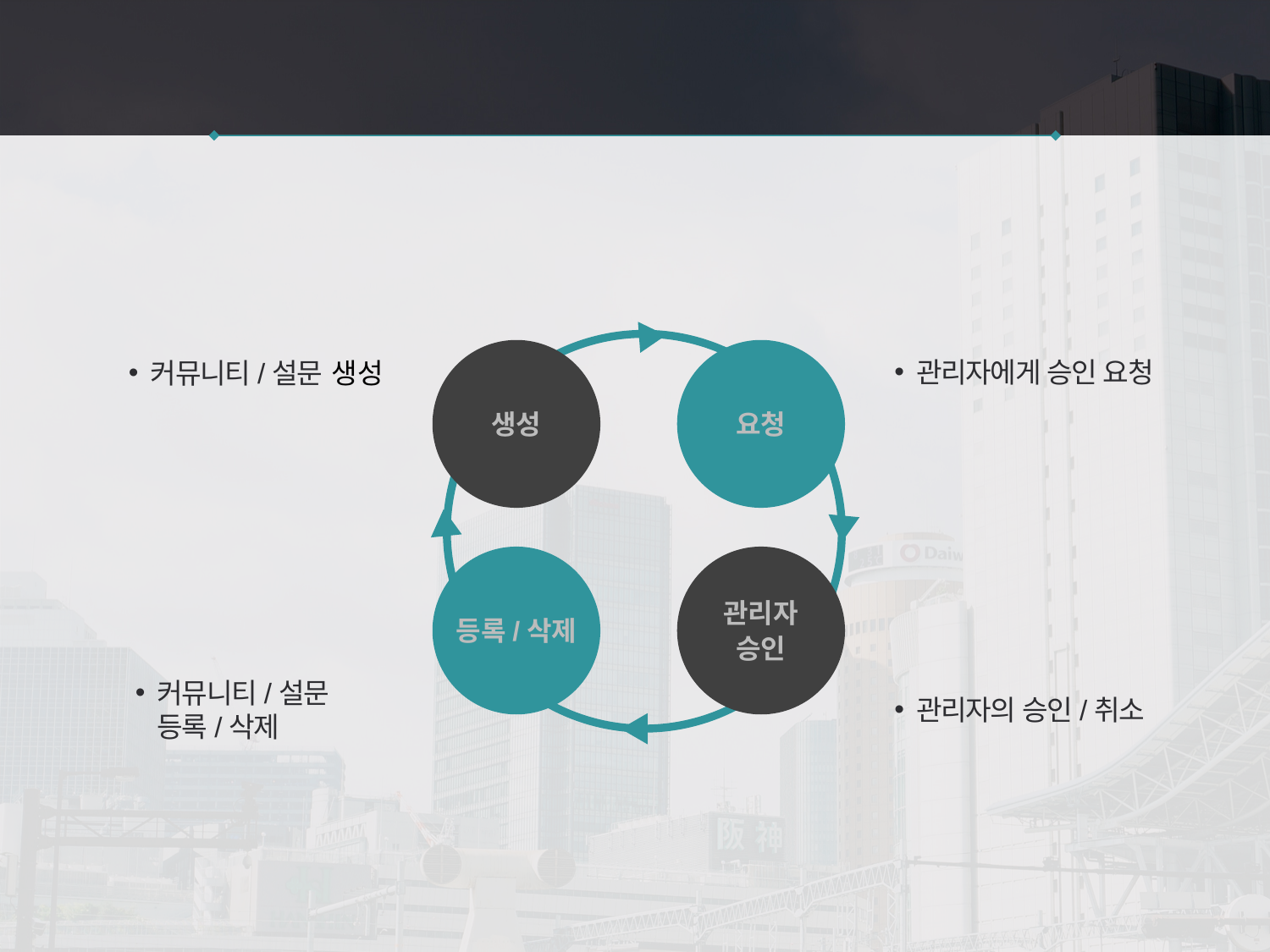

관리자에게 승인 요청
커뮤니티/설문 생성

생성
요청

등록/삭제
관리자
승인
관리자의 승인/취소
커뮤니티/설문
등록/삭제